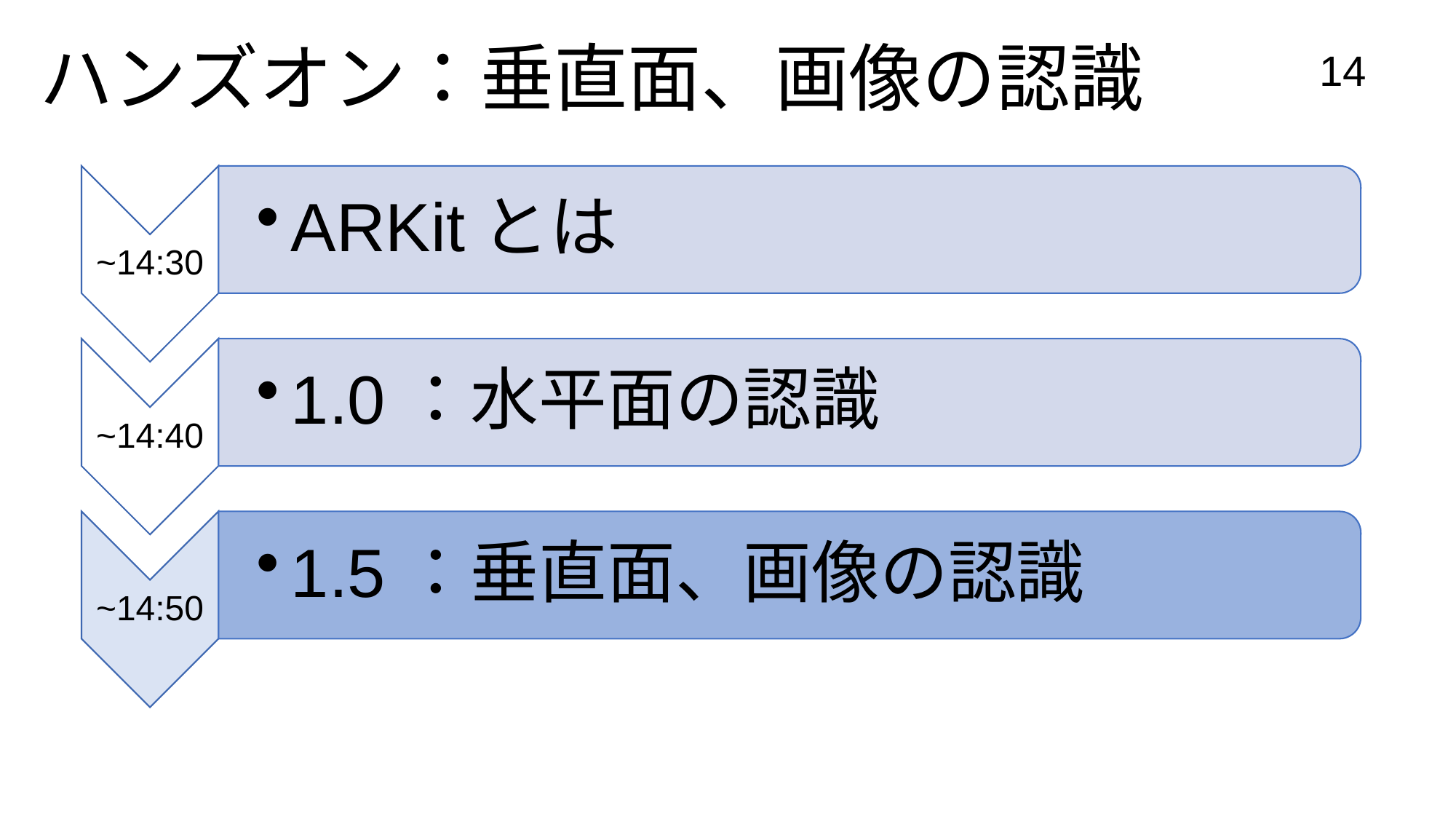

# ハンズオン：垂直面、画像の認識
14
~14:30
ARKitとは
~14:40
1.0：水平面の認識
~14:50
1.5：垂直面、画像の認識